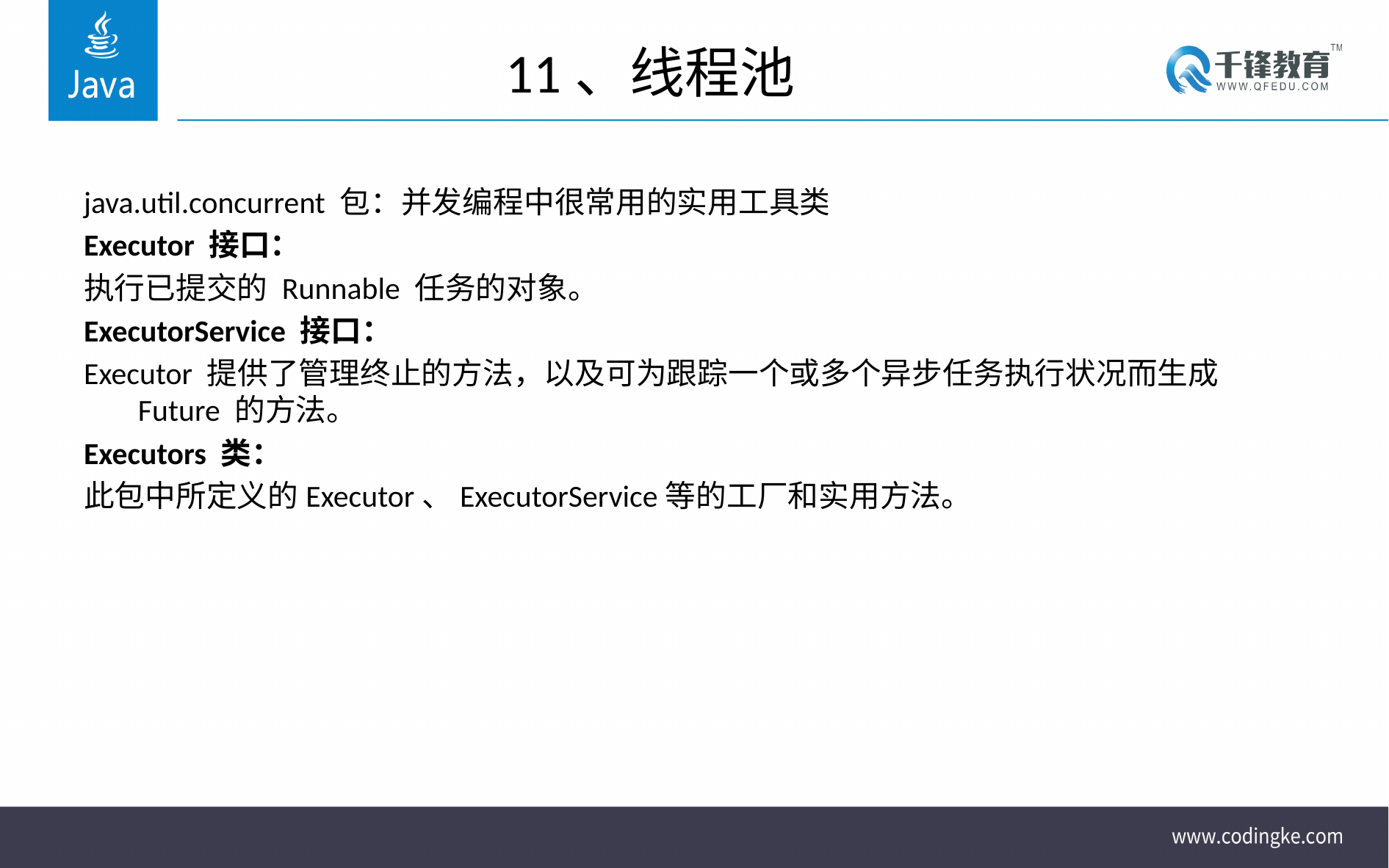

# 11、线程池
java.util.concurrent 包：并发编程中很常用的实用工具类
Executor 接口：
执行已提交的 Runnable 任务的对象。
ExecutorService 接口：
Executor 提供了管理终止的方法，以及可为跟踪一个或多个异步任务执行状况而生成 Future 的方法。
Executors 类：
此包中所定义的Executor、ExecutorService等的工厂和实用方法。